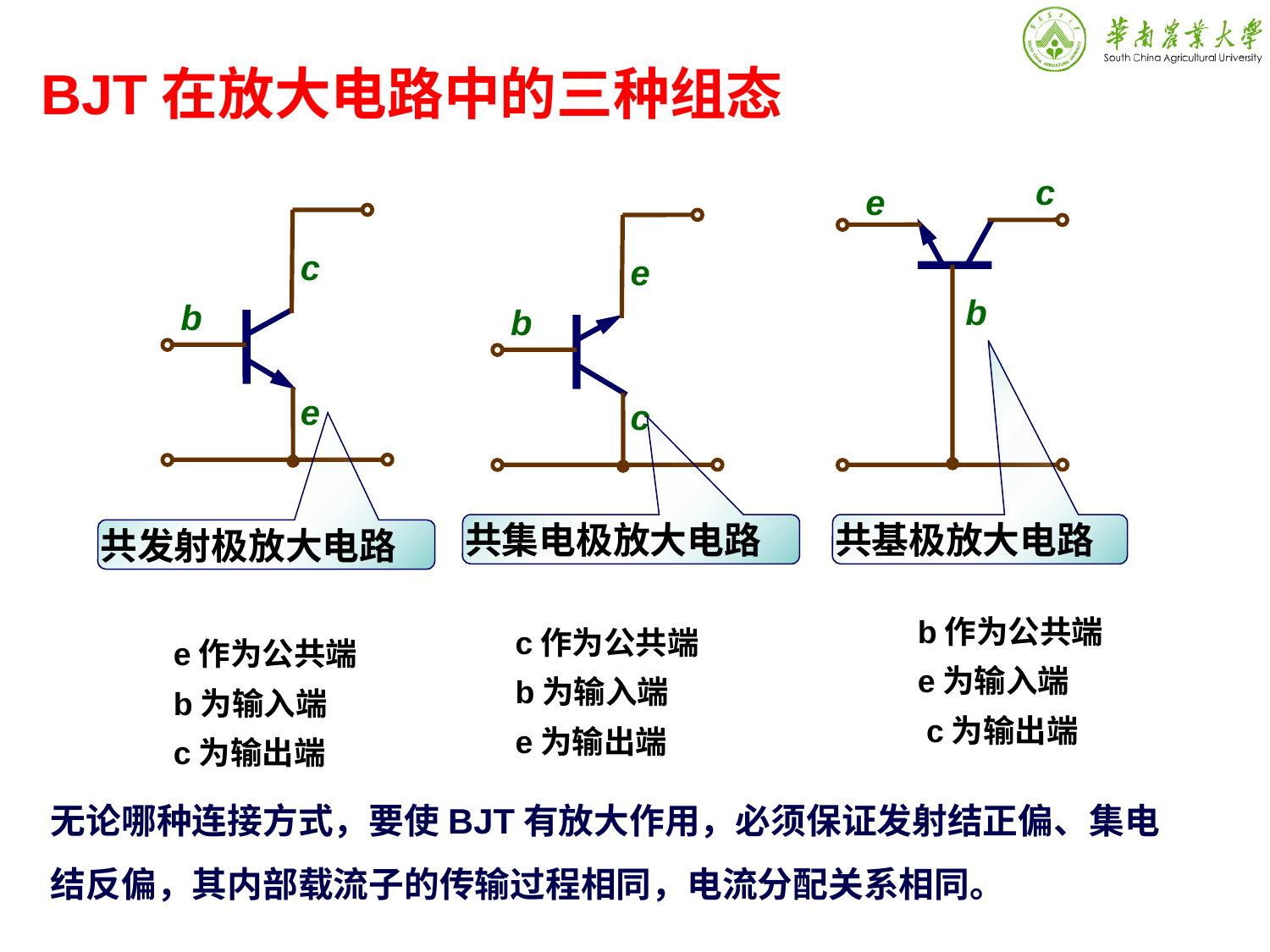

BJT在放大电路中的三种组态
c
e

b

c
b

e

e
b

c

共集电极放大电路
共基极放大电路
共发射极放大电路
b作为公共端
e为输入端
 c为输出端
c作为公共端
b为输入端
e为输出端
e作为公共端
b为输入端
c为输出端
无论哪种连接方式，要使BJT有放大作用，必须保证发射结正偏、集电结反偏，其内部载流子的传输过程相同，电流分配关系相同。